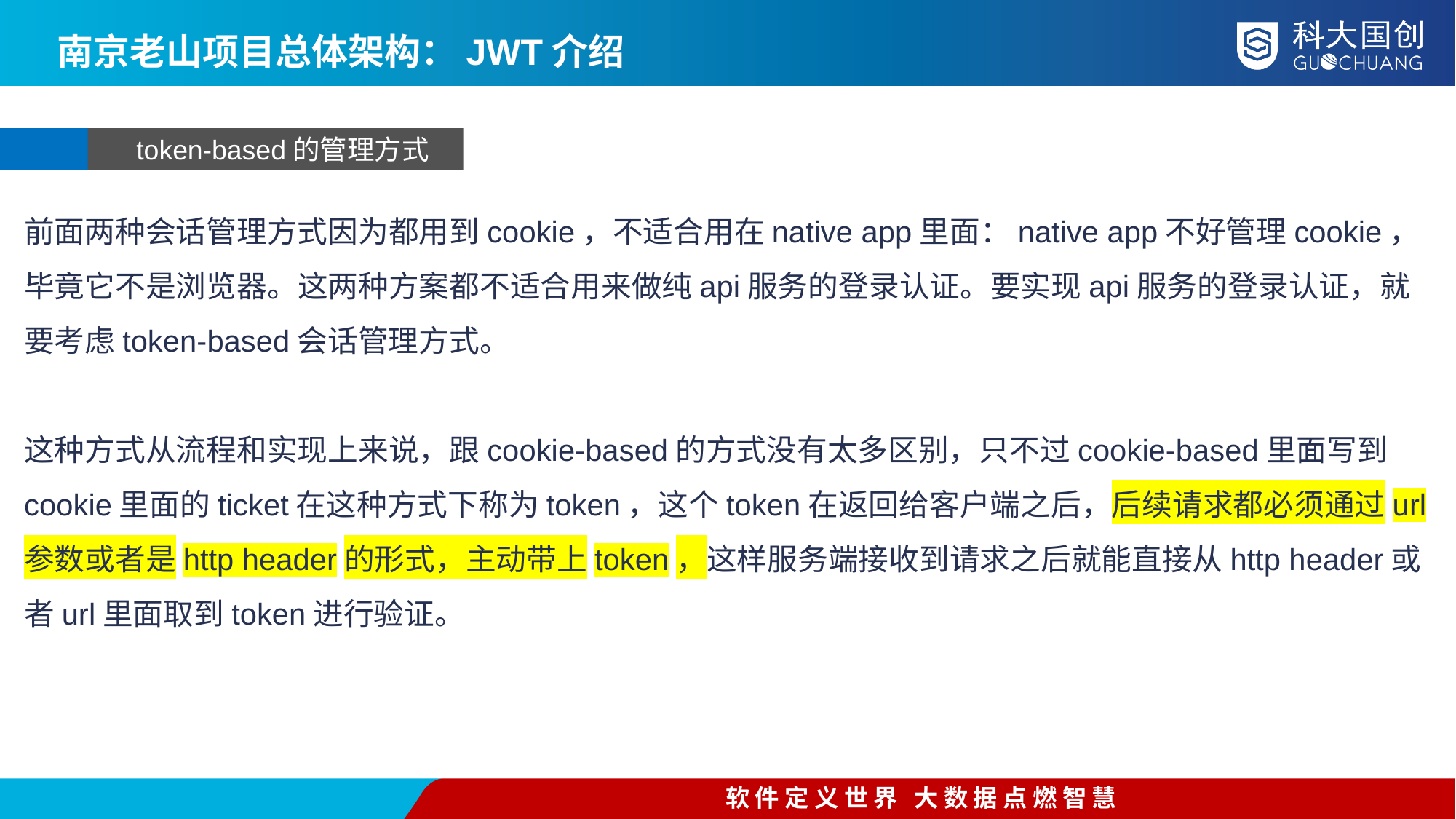

南京老山项目总体架构：JWT介绍
token-based的管理方式

前面两种会话管理方式因为都用到cookie，不适合用在native app里面：native app不好管理cookie，毕竟它不是浏览器。这两种方案都不适合用来做纯api服务的登录认证。要实现api服务的登录认证，就要考虑token-based会话管理方式。

这种方式从流程和实现上来说，跟cookie-based的方式没有太多区别，只不过cookie-based里面写到cookie里面的ticket在这种方式下称为token，这个token在返回给客户端之后，后续请求都必须通过url参数或者是http header的形式，主动带上token，这样服务端接收到请求之后就能直接从http header或者url里面取到token进行验证。